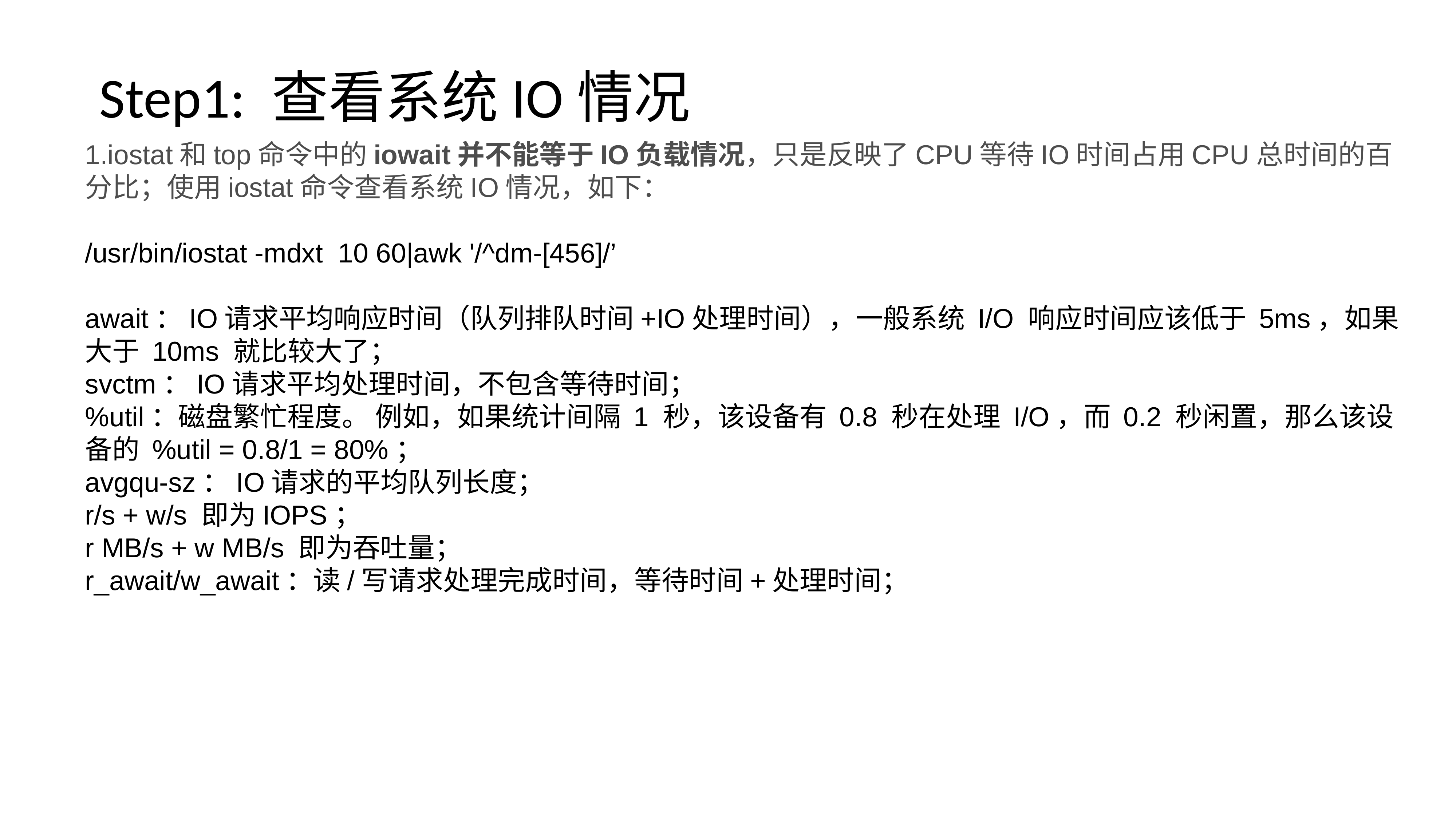

Step1: 查看系统IO情况
iostat和top命令中的iowait并不能等于IO负载情况，只是反映了CPU等待IO时间占用CPU总时间的百分比；使用iostat命令查看系统IO情况，如下：

/usr/bin/iostat -mdxt  10 60|awk '/^dm-[456]/’

await：IO请求平均响应时间（队列排队时间+IO处理时间），一般系统 I/O 响应时间应该低于 5ms，如果大于 10ms 就比较大了；
svctm：IO请求平均处理时间，不包含等待时间；
%util：磁盘繁忙程度。 例如，如果统计间隔 1 秒，该设备有 0.8 秒在处理 I/O，而 0.2 秒闲置，那么该设备的 %util = 0.8/1 = 80%；
avgqu-sz：IO请求的平均队列长度；
r/s + w/s 即为IOPS；
r MB/s + w MB/s 即为吞吐量；
r_await/w_await：读/写请求处理完成时间，等待时间+处理时间；